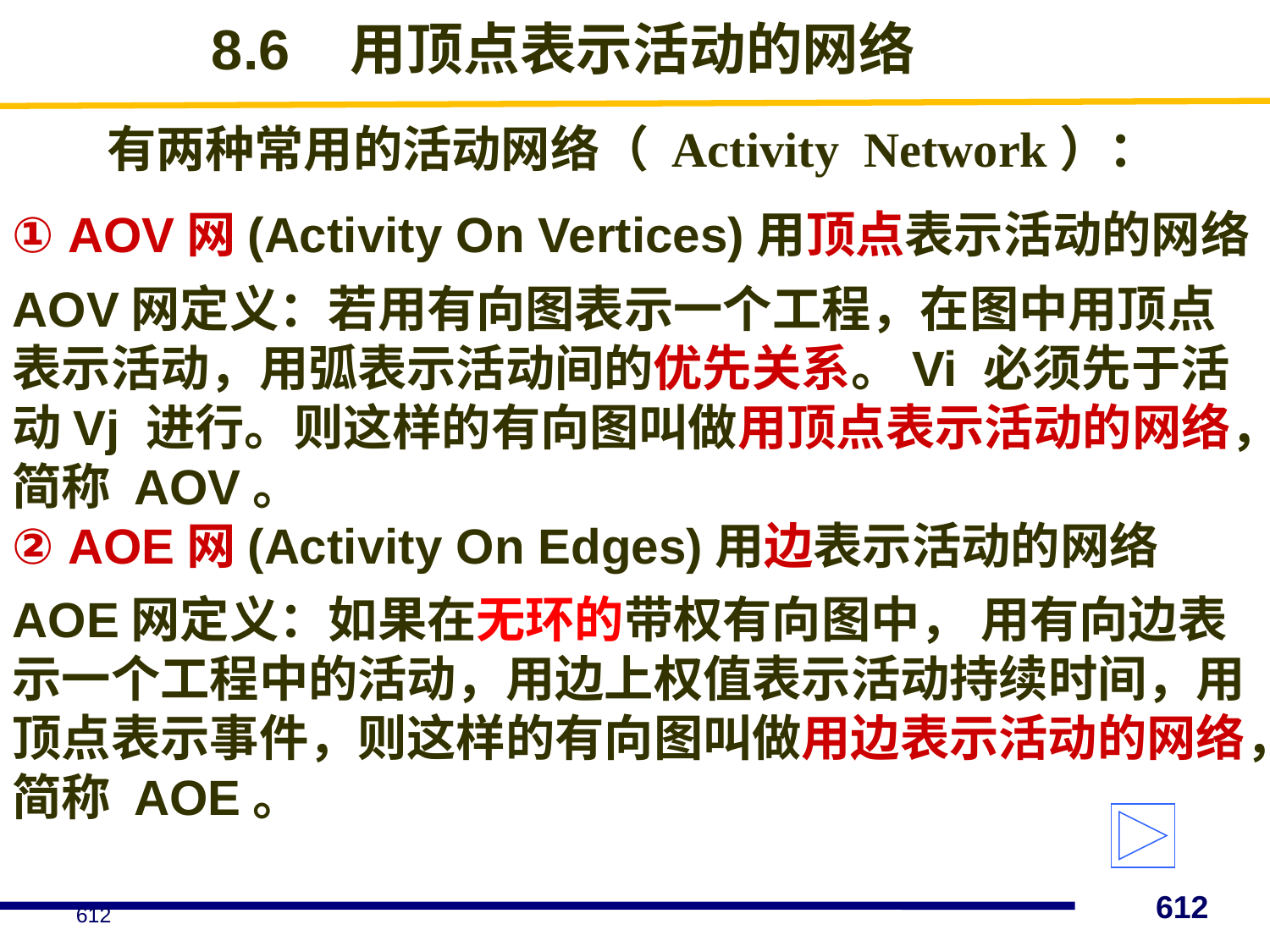

# 8.6   用顶点表示活动的网络
有两种常用的活动网络（ Activity  Network）：
① AOV网(Activity On Vertices)用顶点表示活动的网络
AOV网定义：若用有向图表示一个工程，在图中用顶点表示活动，用弧表示活动间的优先关系。Vi 必须先于活动Vj 进行。则这样的有向图叫做用顶点表示活动的网络，简称 AOV。
② AOE网(Activity On Edges)用边表示活动的网络
AOE网定义：如果在无环的带权有向图中， 用有向边表示一个工程中的活动，用边上权值表示活动持续时间，用顶点表示事件，则这样的有向图叫做用边表示活动的网络，简称 AOE。

612
612